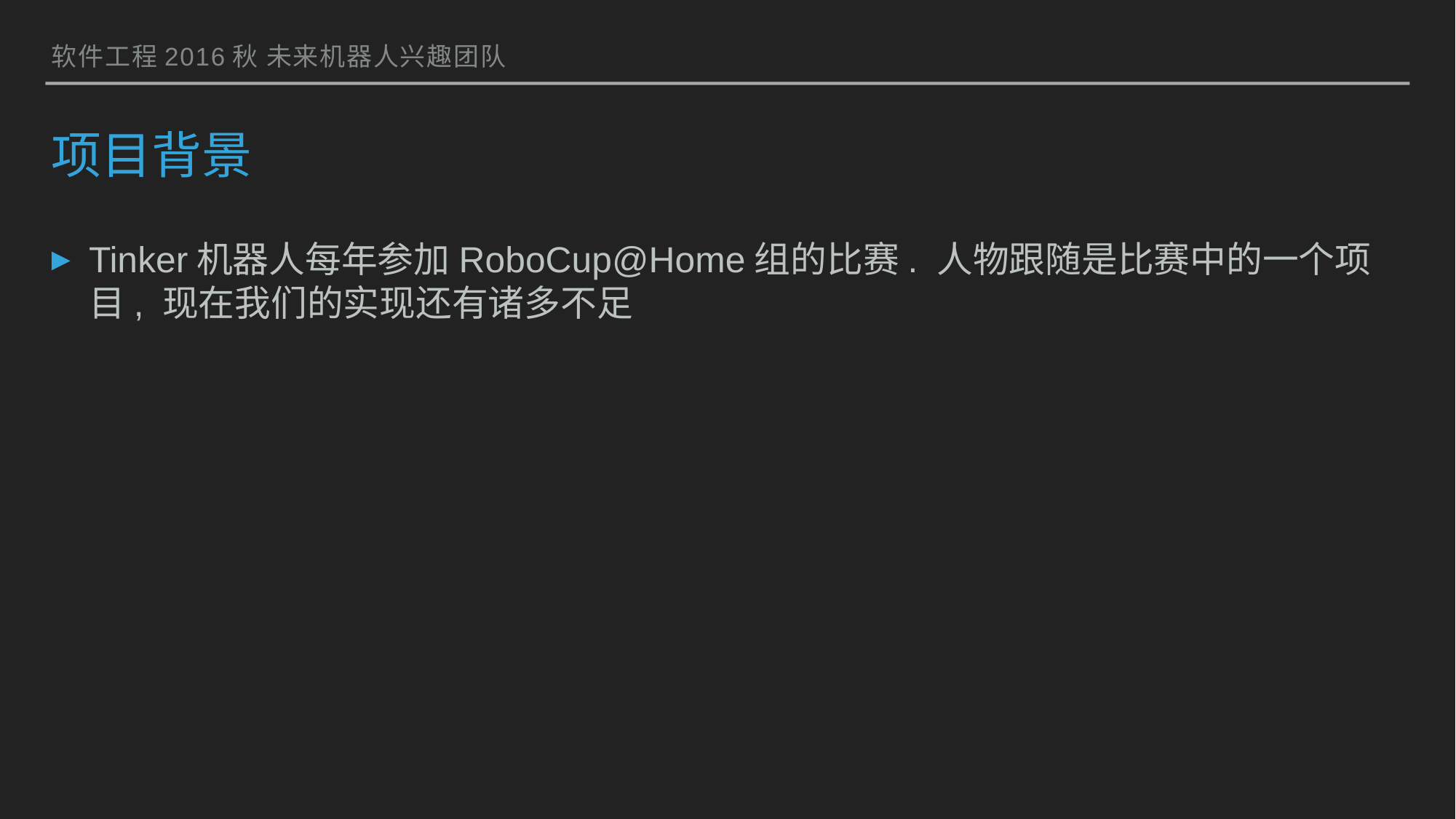

软件工程2016秋 未来机器人兴趣团队
# 项目背景
Tinker机器人每年参加RoboCup@Home组的比赛. 人物跟随是比赛中的一个项目, 现在我们的实现还有诸多不足